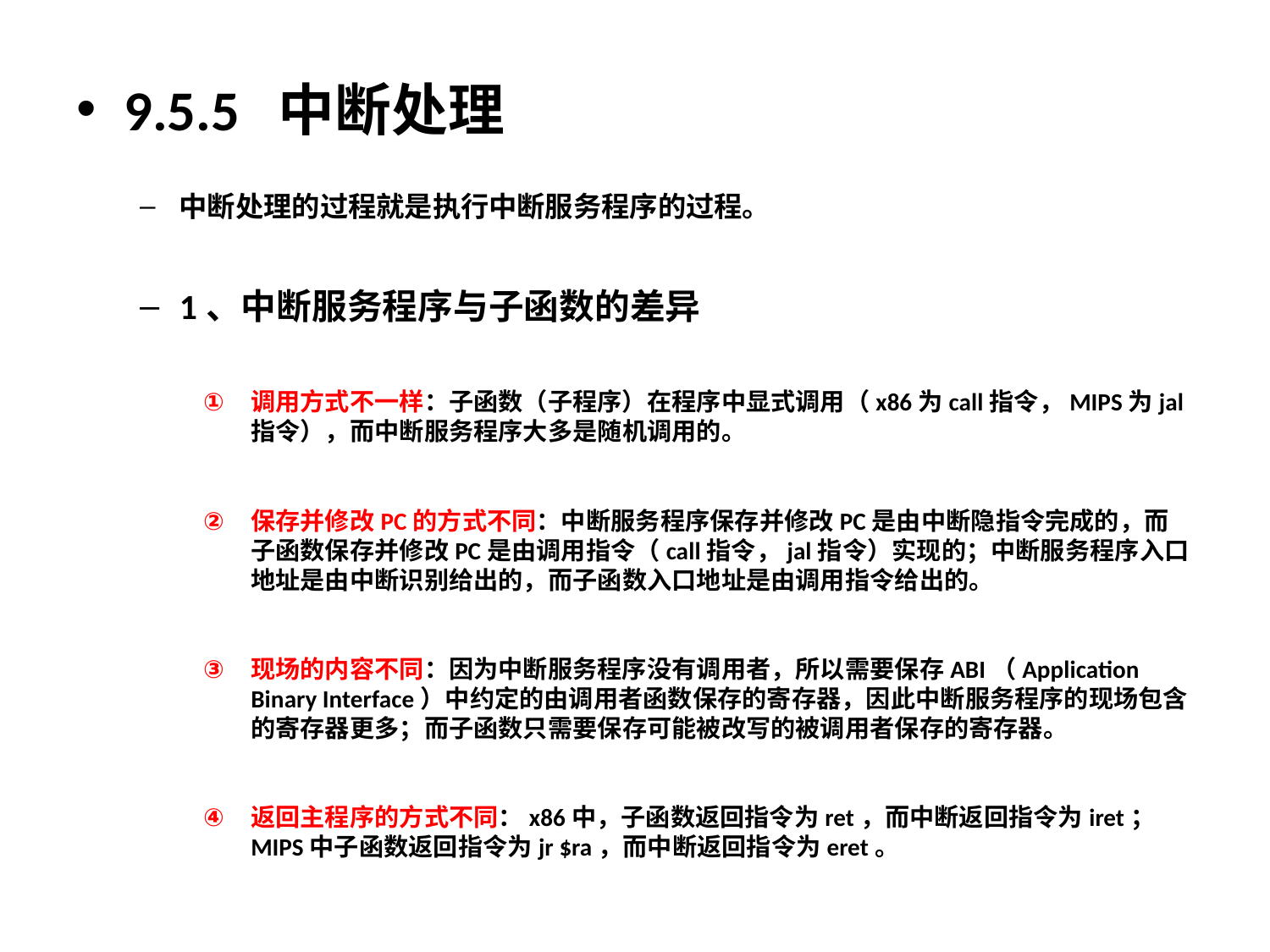

9.5.5  中断处理

中断处理的过程就是执行中断服务程序的过程。

1、中断服务程序与子函数的差异

调用方式不一样：子函数（子程序）在程序中显式调用（x86为call指令，MIPS为jal指令），而中断服务程序大多是随机调用的。

保存并修改PC的方式不同：中断服务程序保存并修改PC是由中断隐指令完成的，而子函数保存并修改PC是由调用指令（call指令，jal指令）实现的；中断服务程序入口地址是由中断识别给出的，而子函数入口地址是由调用指令给出的。

现场的内容不同：因为中断服务程序没有调用者，所以需要保存ABI（Application Binary Interface）中约定的由调用者函数保存的寄存器，因此中断服务程序的现场包含的寄存器更多；而子函数只需要保存可能被改写的被调用者保存的寄存器。

返回主程序的方式不同：x86中，子函数返回指令为ret，而中断返回指令为iret；MIPS中子函数返回指令为jr $ra，而中断返回指令为eret。